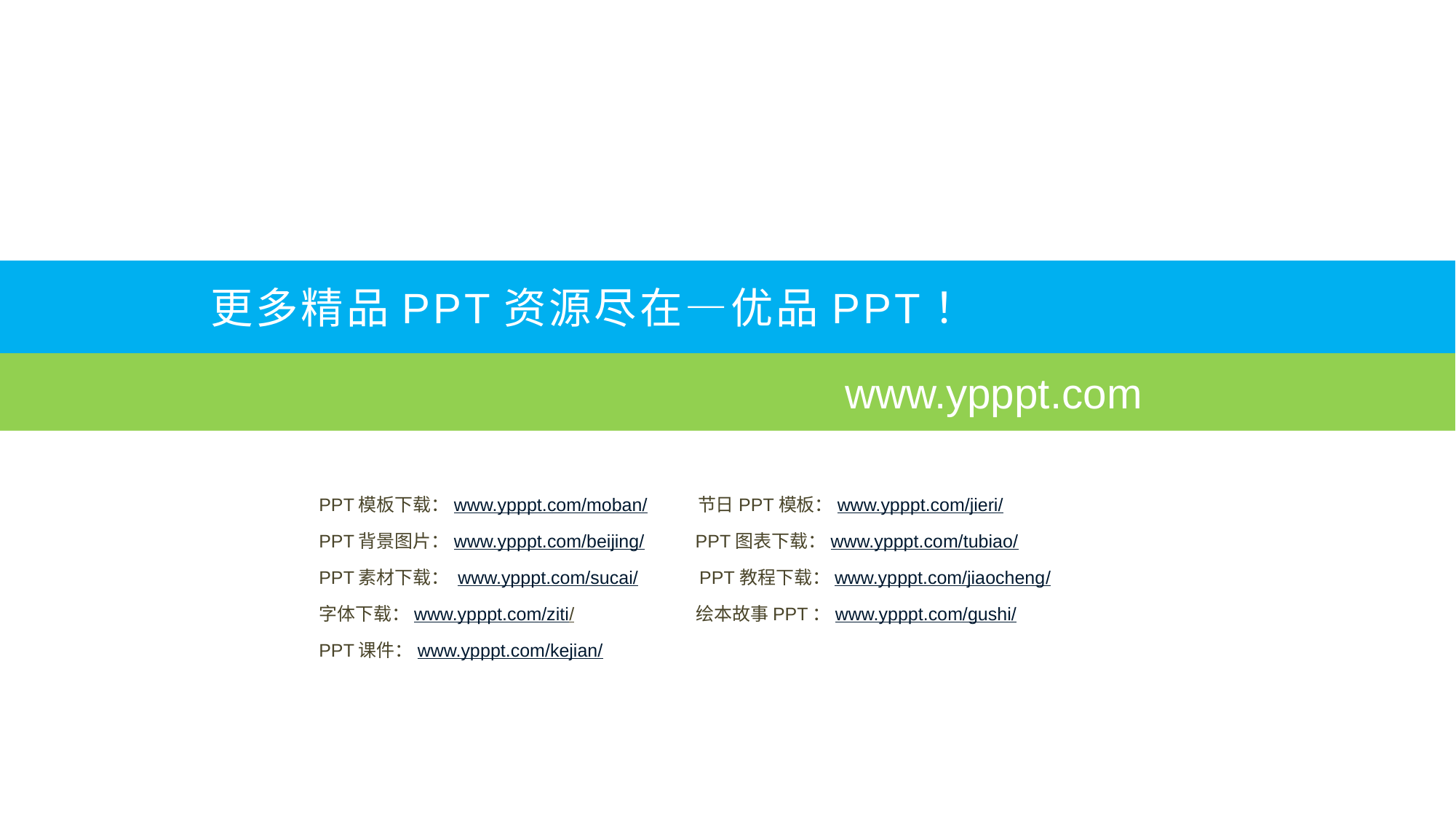

更多精品PPT资源尽在—优品PPT！
                                             www.ypppt.com
PPT模板下载：www.ypppt.com/moban/         节日PPT模板：www.ypppt.com/jieri/
PPT背景图片：www.ypppt.com/beijing/          PPT图表下载：www.ypppt.com/tubiao/
PPT素材下载： www.ypppt.com/sucai/            PPT教程下载：www.ypppt.com/jiaocheng/
字体下载：www.ypppt.com/ziti/                       绘本故事PPT：www.ypppt.com/gushi/
PPT课件：www.ypppt.com/kejian/